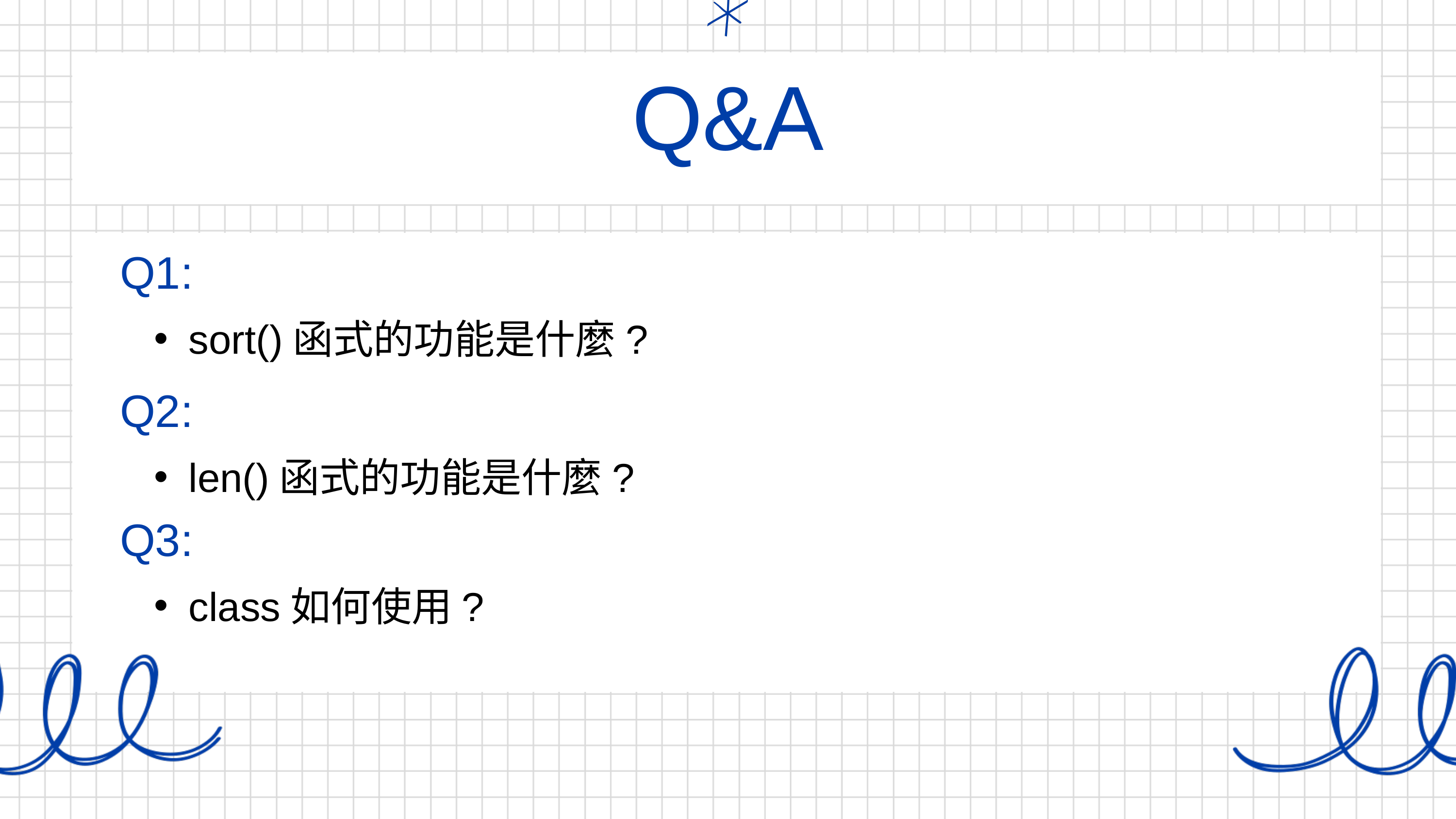

Q&A

Q1:
sort()函式的功能是什麼?
Q2:
len()函式的功能是什麼?
Q3:
class如何使用?